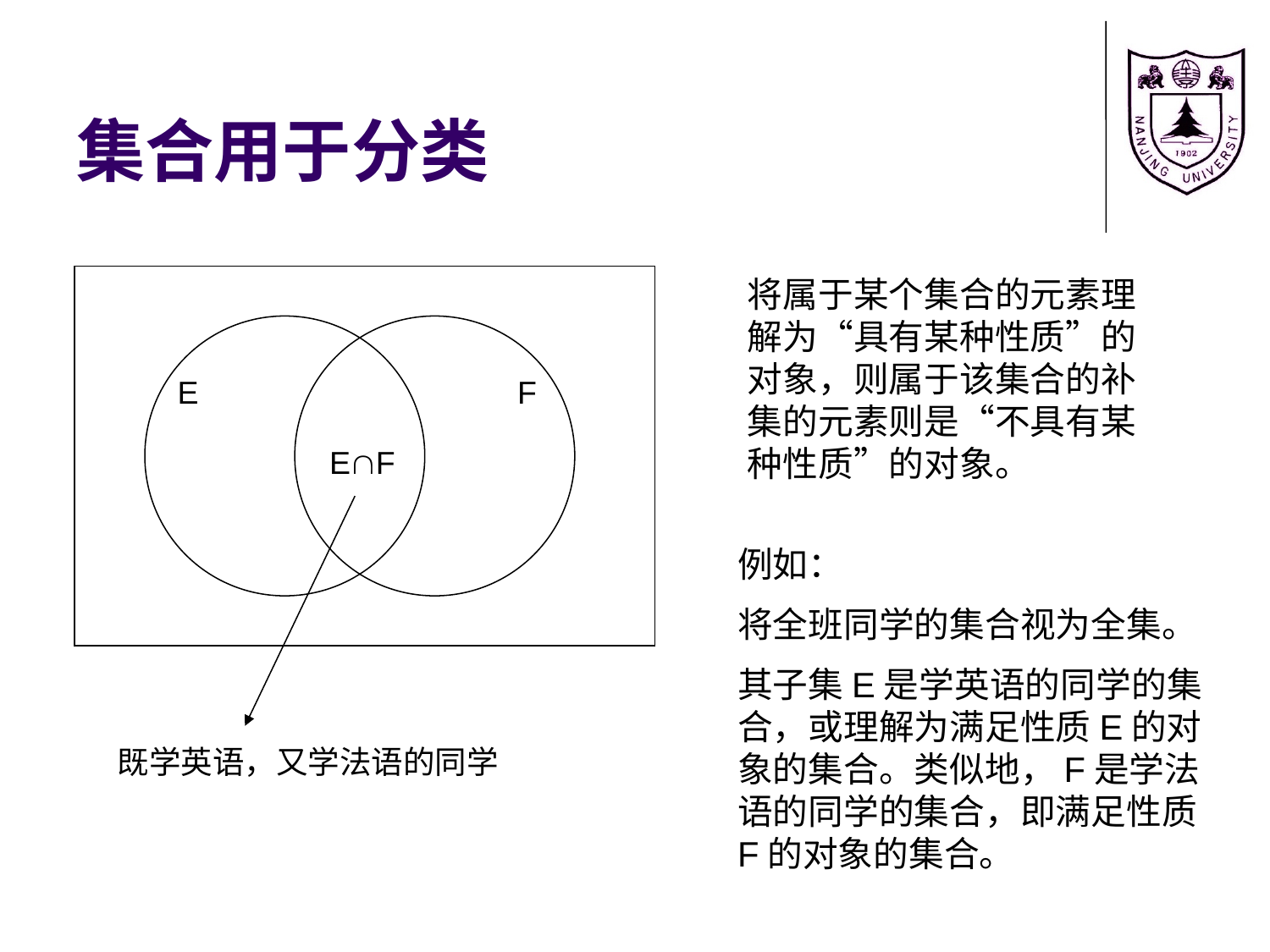

# 集合用于分类

将属于某个集合的元素理解为“具有某种性质”的对象，则属于该集合的补集的元素则是“不具有某种性质”的对象。

E
F
E∩F

例如：
将全班同学的集合视为全集。
其子集E是学英语的同学的集合，或理解为满足性质E的对象的集合。类似地，F是学法语的同学的集合，即满足性质F的对象的集合。
既学英语，又学法语的同学